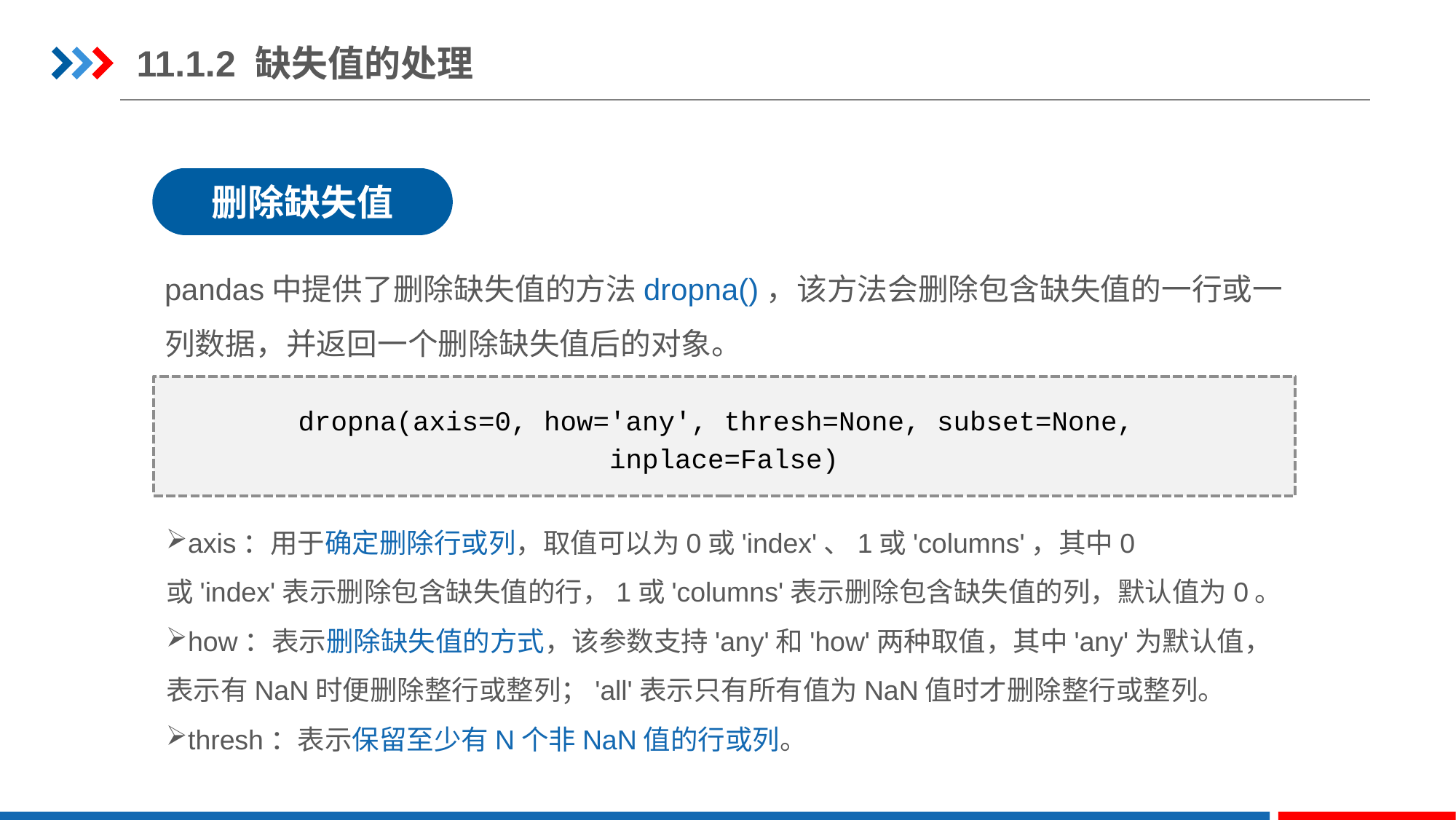

11.1.2 缺失值的处理
删除缺失值
pandas中提供了删除缺失值的方法dropna()，该方法会删除包含缺失值的一行或一列数据，并返回一个删除缺失值后的对象。

dropna(axis=0, how='any', thresh=None, subset=None,
inplace=False)
axis：用于确定删除行或列，取值可以为0或'index'、1或'columns'，其中0或'index'表示删除包含缺失值的行，1或'columns'表示删除包含缺失值的列，默认值为0。
how：表示删除缺失值的方式，该参数支持'any'和'how'两种取值，其中'any'为默认值，表示有NaN时便删除整行或整列；'all'表示只有所有值为NaN值时才删除整行或整列。
thresh：表示保留至少有N个非NaN值的行或列。